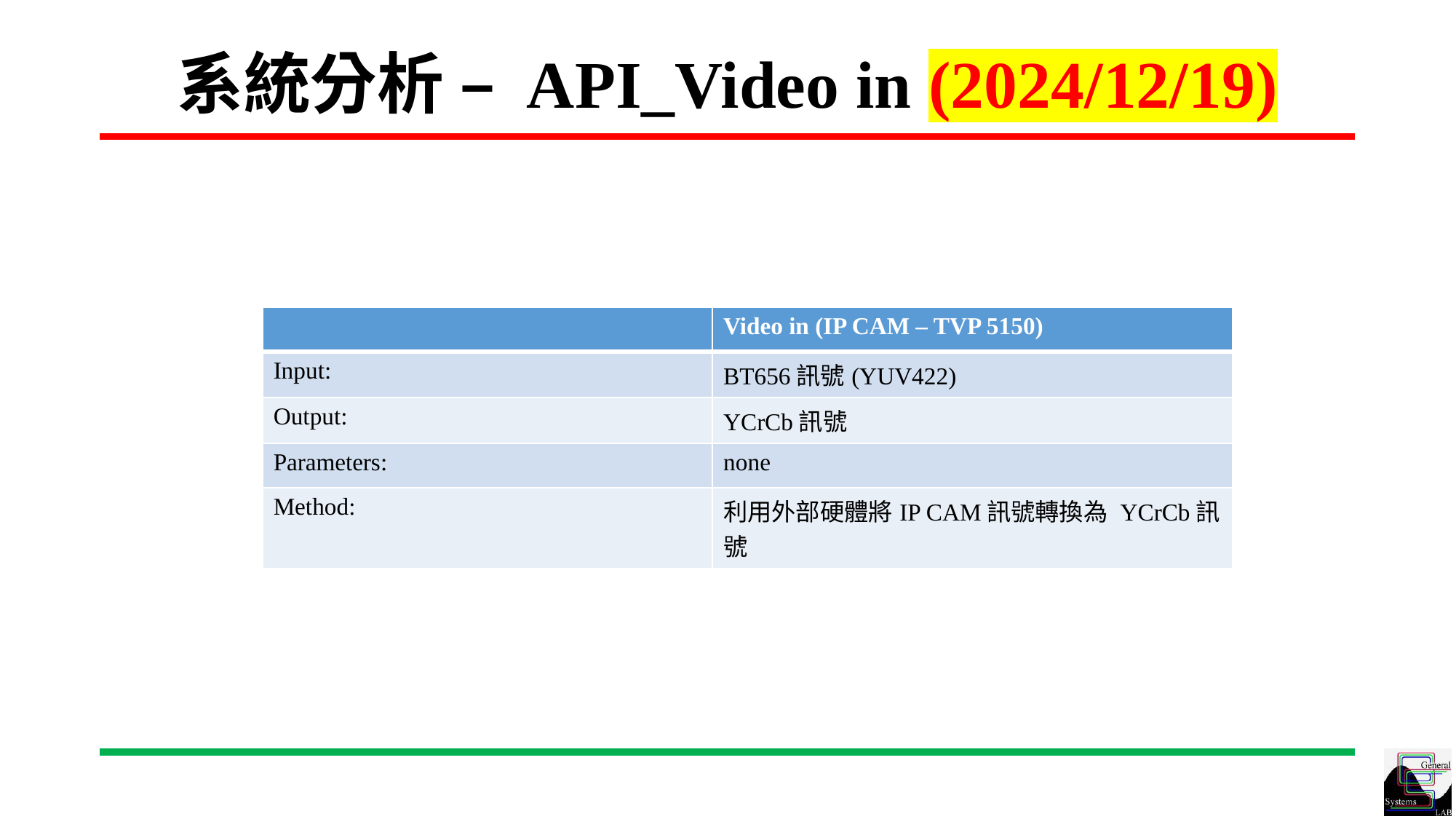

# 系統分析 – API_Video in (2024/12/19)
|  | Video in (IP CAM – TVP 5150) |
| --- | --- |
| Input: | BT656訊號(YUV422) |
| Output: | YCrCb訊號 |
| Parameters: | none |
| Method: | 利用外部硬體將IP CAM訊號轉換為 YCrCb訊號 |